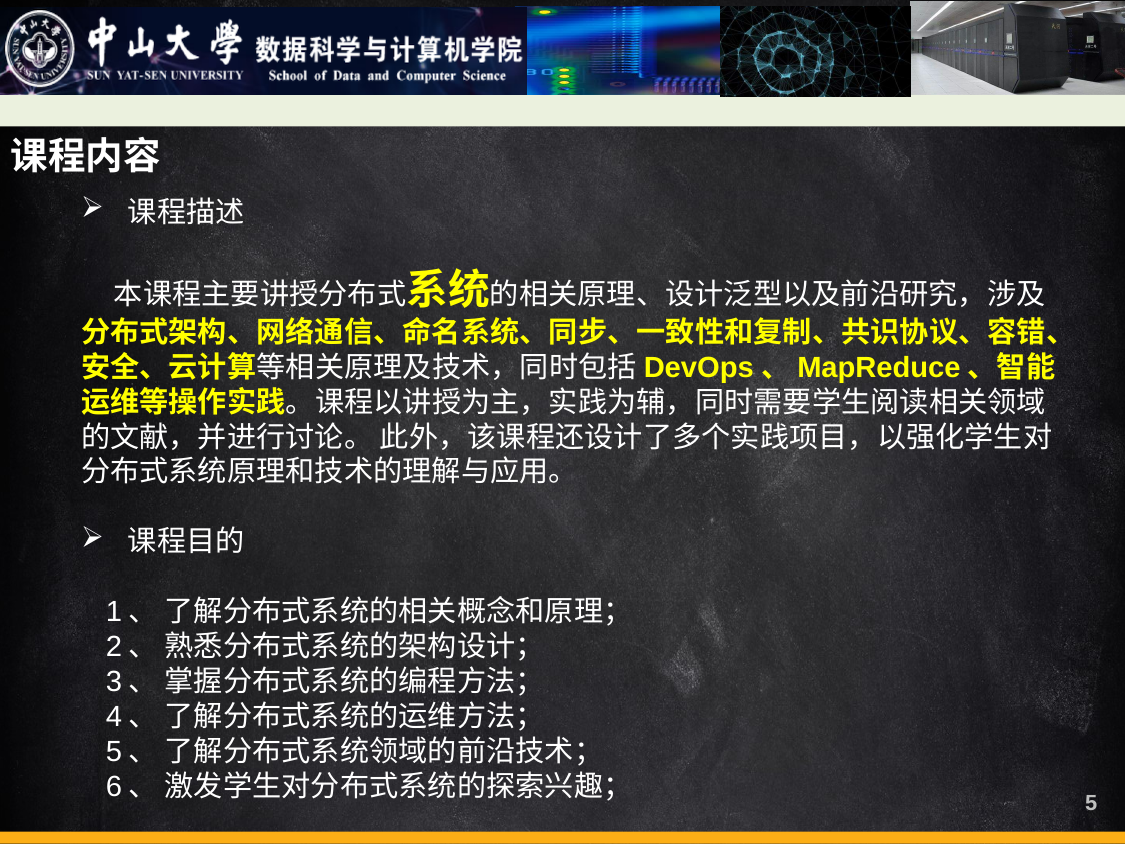

课程内容
课程描述

    本课程主要讲授分布式系统的相关原理、设计泛型以及前沿研究，涉及分布式架构、网络通信、命名系统、同步、一致性和复制、共识协议、容错、安全、云计算等相关原理及技术，同时包括DevOps、MapReduce、智能运维等操作实践。课程以讲授为主，实践为辅，同时需要学生阅读相关领域的文献，并进行讨论。 此外，该课程还设计了多个实践项目，以强化学生对分布式系统原理和技术的理解与应用。

课程目的

   1、 了解分布式系统的相关概念和原理；
   2、 熟悉分布式系统的架构设计；
   3、 掌握分布式系统的编程方法；
   4、 了解分布式系统的运维方法；
   5、 了解分布式系统领域的前沿技术；
   6、 激发学生对分布式系统的探索兴趣；